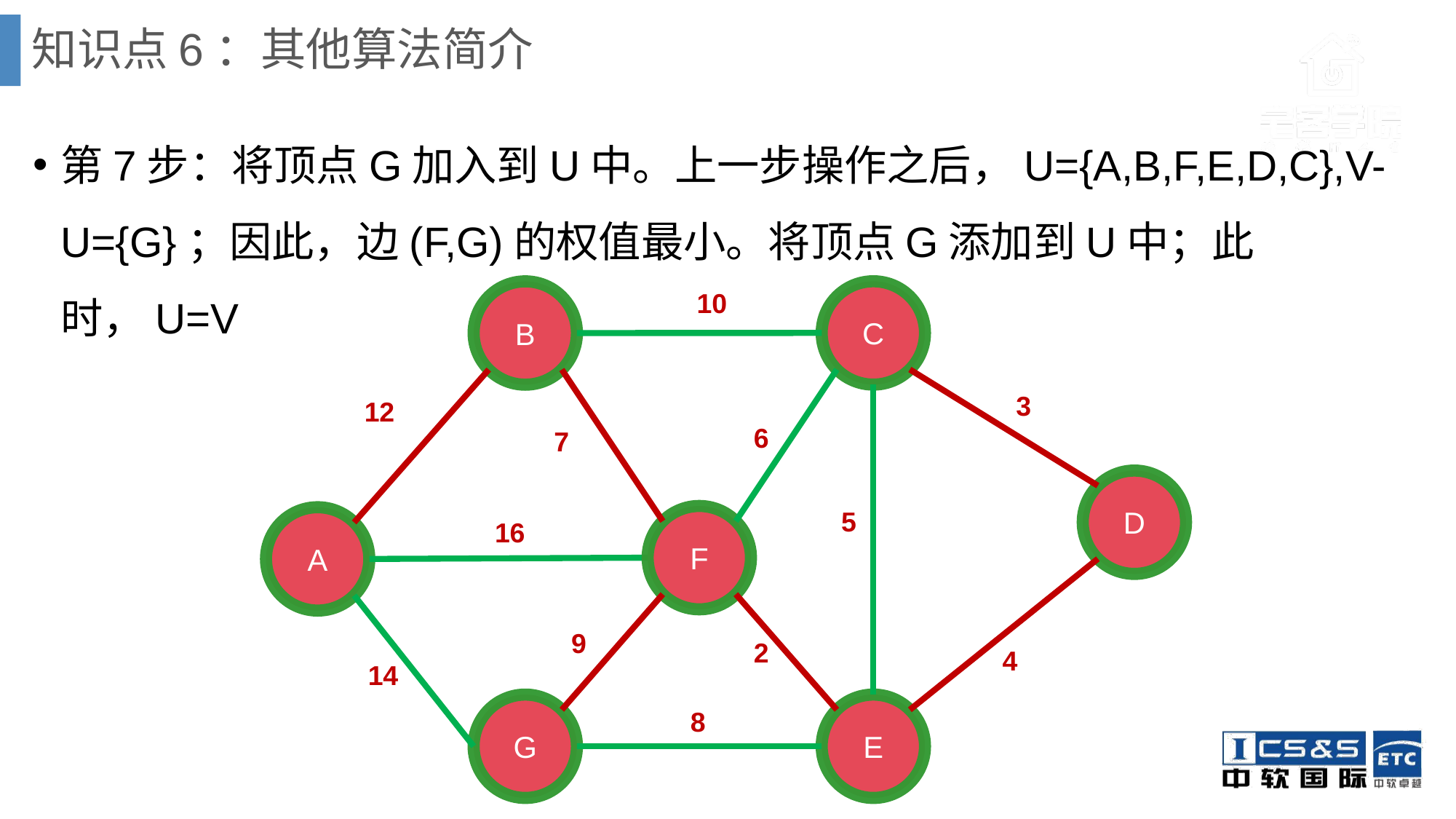

# 知识点6：其他算法简介
第7步：将顶点G加入到U中。上一步操作之后，U={A,B,F,E,D,C},V-U={G}；因此，边(F,G)的权值最小。将顶点G添加到U中；此时，U=V
10
C
B
D
F
A
G
E
3
12
6
7
5
16
9
2
4
14
8